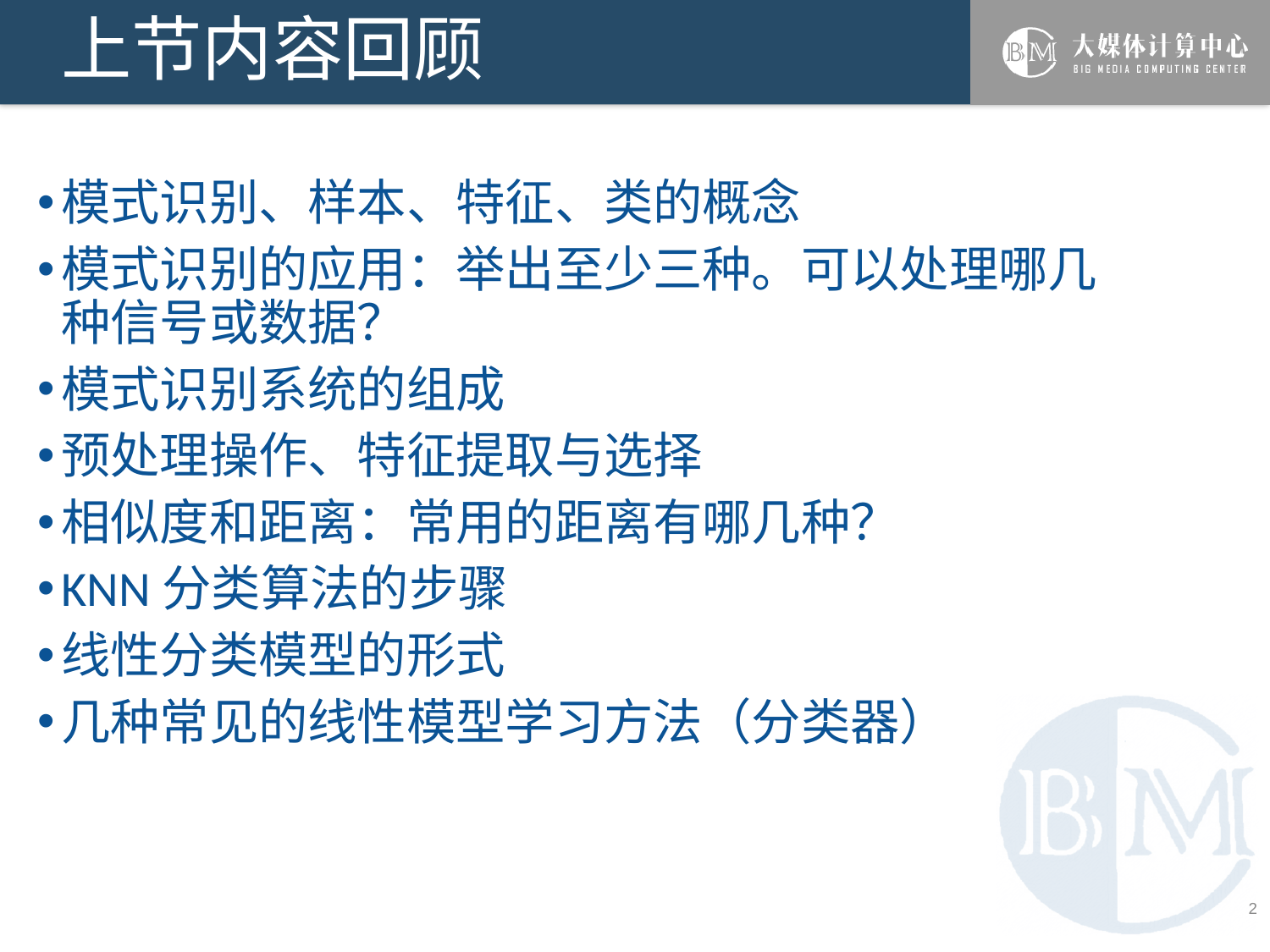

# 上节内容回顾
模式识别、样本、特征、类的概念
模式识别的应用：举出至少三种。可以处理哪几种信号或数据？
模式识别系统的组成
预处理操作、特征提取与选择
相似度和距离：常用的距离有哪几种？
KNN分类算法的步骤
线性分类模型的形式
几种常见的线性模型学习方法（分类器）

2